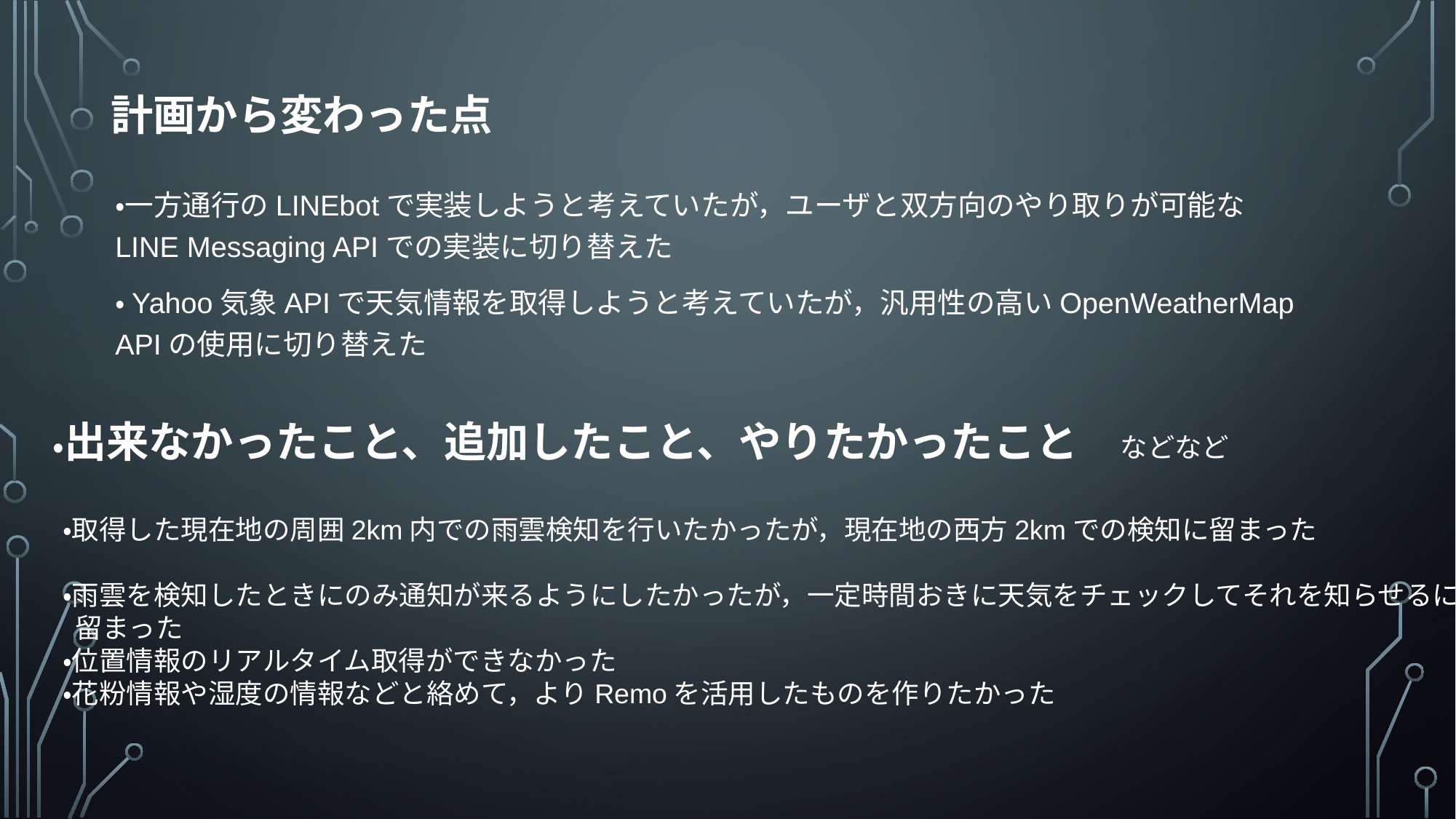

計画から変わった点
・一方通行のLINEbotで実装しようと考えていたが，ユーザと双方向のやり取りが可能なLINE Messaging APIでの実装に切り替えた
・Yahoo気象APIで天気情報を取得しようと考えていたが，汎用性の高いOpenWeatherMap APIの使用に切り替えた

・出来なかったこと、追加したこと、やりたかったこと　などなど

・取得した現在地の周囲2km内での雨雲検知を行いたかったが，現在地の西方2kmでの検知に留まった
・雨雲を検知したときにのみ通知が来るようにしたかったが，一定時間おきに天気をチェックしてそれを知らせるに
  留まった
・位置情報のリアルタイム取得ができなかった
・花粉情報や湿度の情報などと絡めて，よりRemoを活用したものを作りたかった